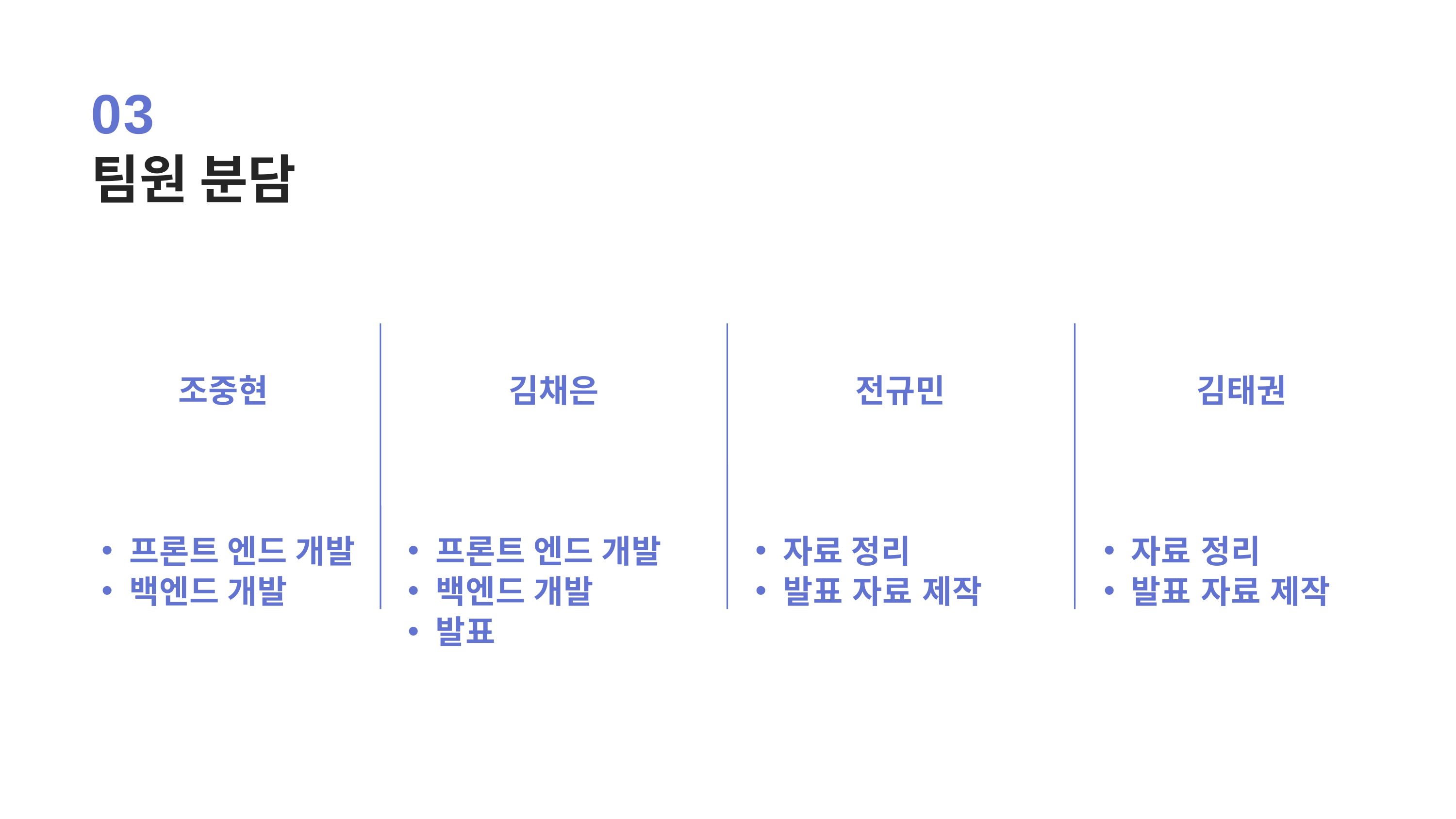

03
팀원 분담

조중현
김채은
전규민
김태권
프론트 엔드 개발
백엔드 개발
프론트 엔드 개발
백엔드 개발
발표
자료 정리
발표 자료 제작

자료 정리
발표 자료 제작